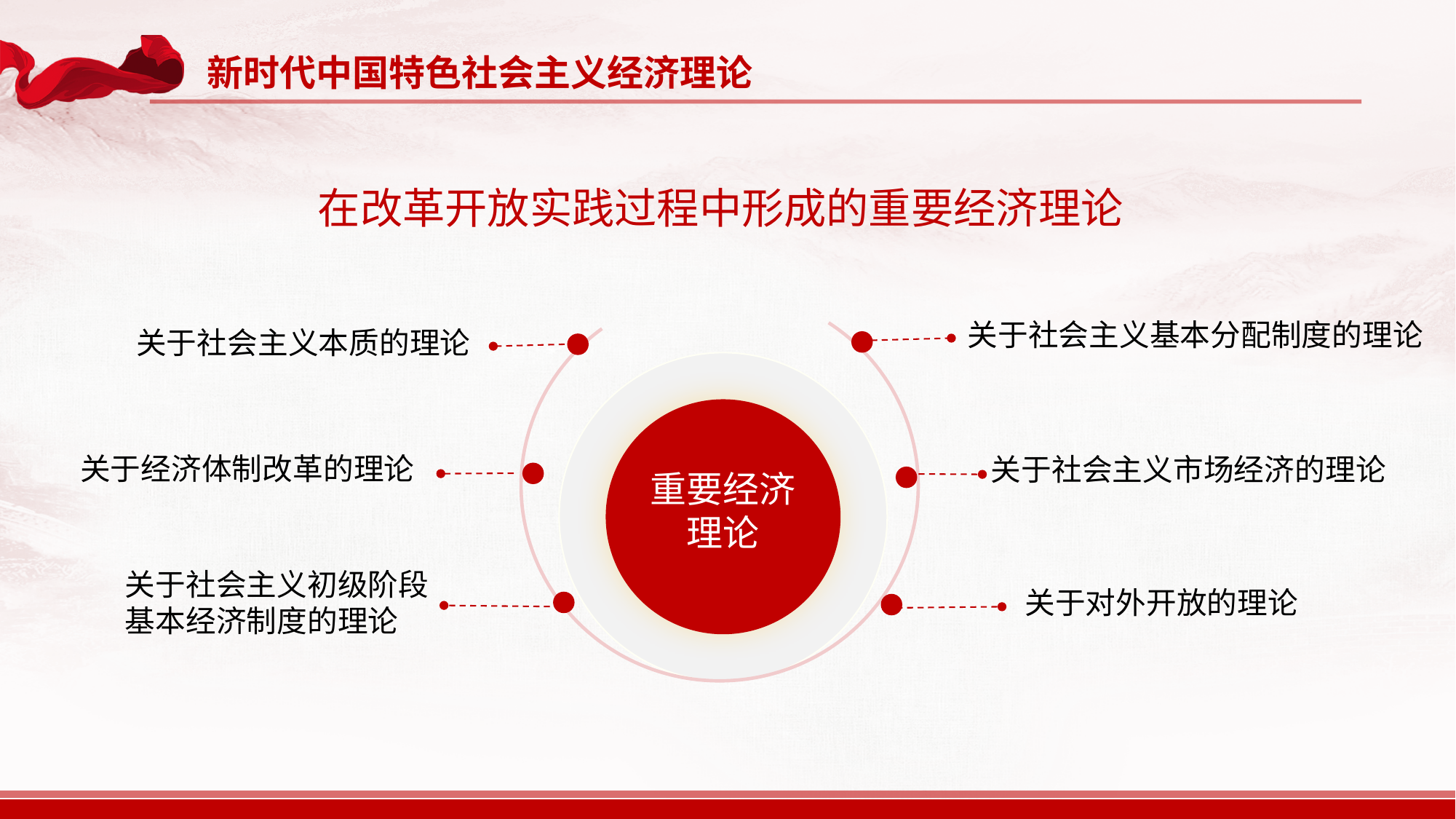

新时代中国特色社会主义经济理论
在改革开放实践过程中形成的重要经济理论

关于社会主义基本分配制度的理论
关于社会主义本质的理论

关于经济体制改革的理论
关于社会主义市场经济的理论
重要经济理论

关于社会主义初级阶段基本经济制度的理论

关于对外开放的理论